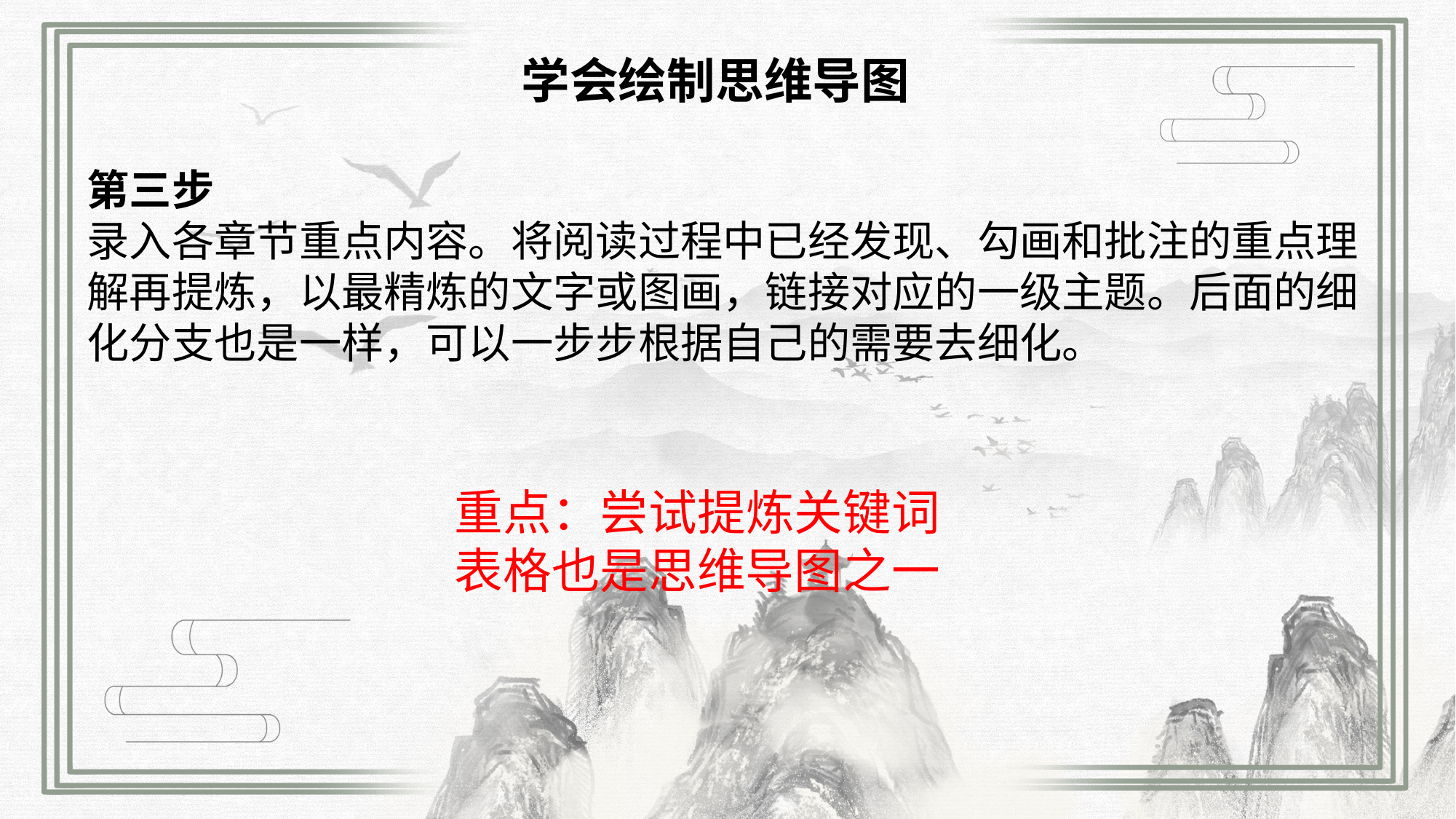

学会绘制思维导图
第三步
录入各章节重点内容。将阅读过程中已经发现、勾画和批注的重点理解再提炼，以最精炼的文字或图画，链接对应的一级主题。后面的细化分支也是一样，可以一步步根据自己的需要去细化。
重点：尝试提炼关键词
表格也是思维导图之一